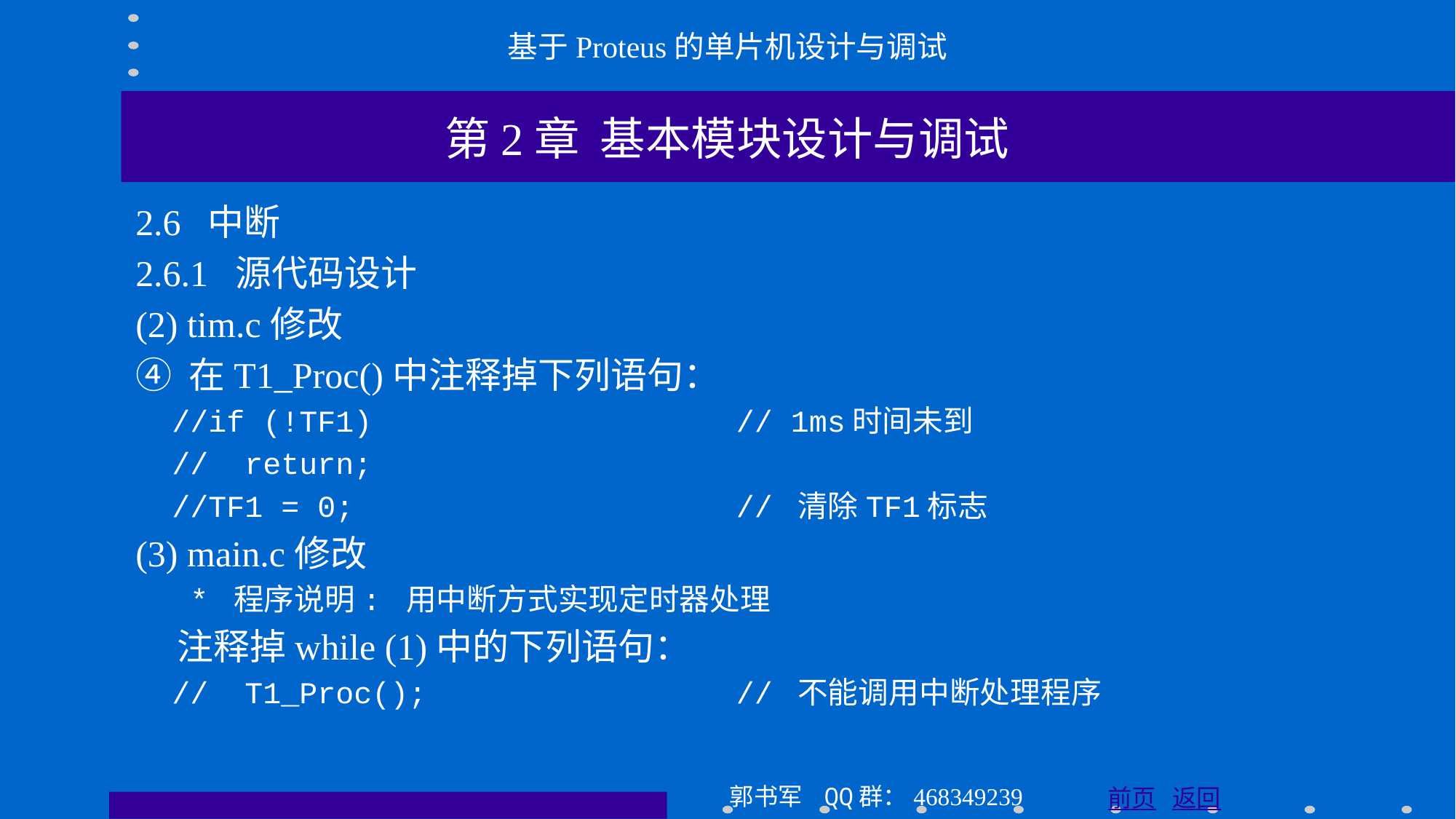

基于Proteus的单片机设计与调试
第2章  基本模块设计与调试
2.6  中断
2.6.1  源代码设计
(2) tim.c修改
④ 在T1_Proc()中注释掉下列语句：
  //if (!TF1)                    // 1ms时间未到
  //  return;
  //TF1 = 0;                     // 清除TF1标志
(3) main.c修改
   * 程序说明: 用中断方式实现定时器处理
    注释掉while (1)中的下列语句：
  //  T1_Proc();                 // 不能调用中断处理程序

郭书军   QQ群：468349239
前页   返回